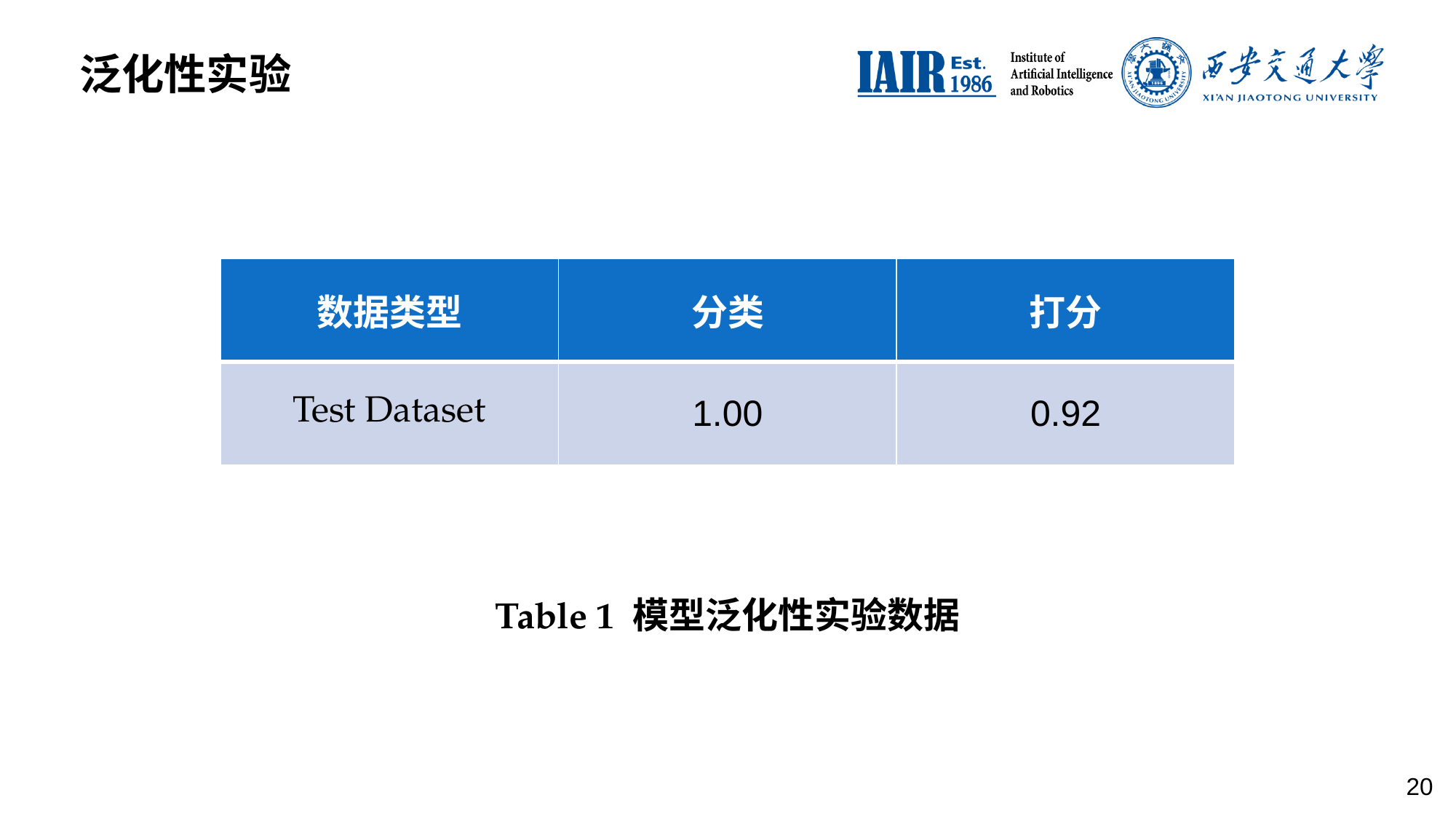

泛化性实验
| 数据类型 | 分类 | 打分 |
| --- | --- | --- |
| Test Dataset | 1.00 | 0.92 |
Table 1 模型泛化性实验数据
20